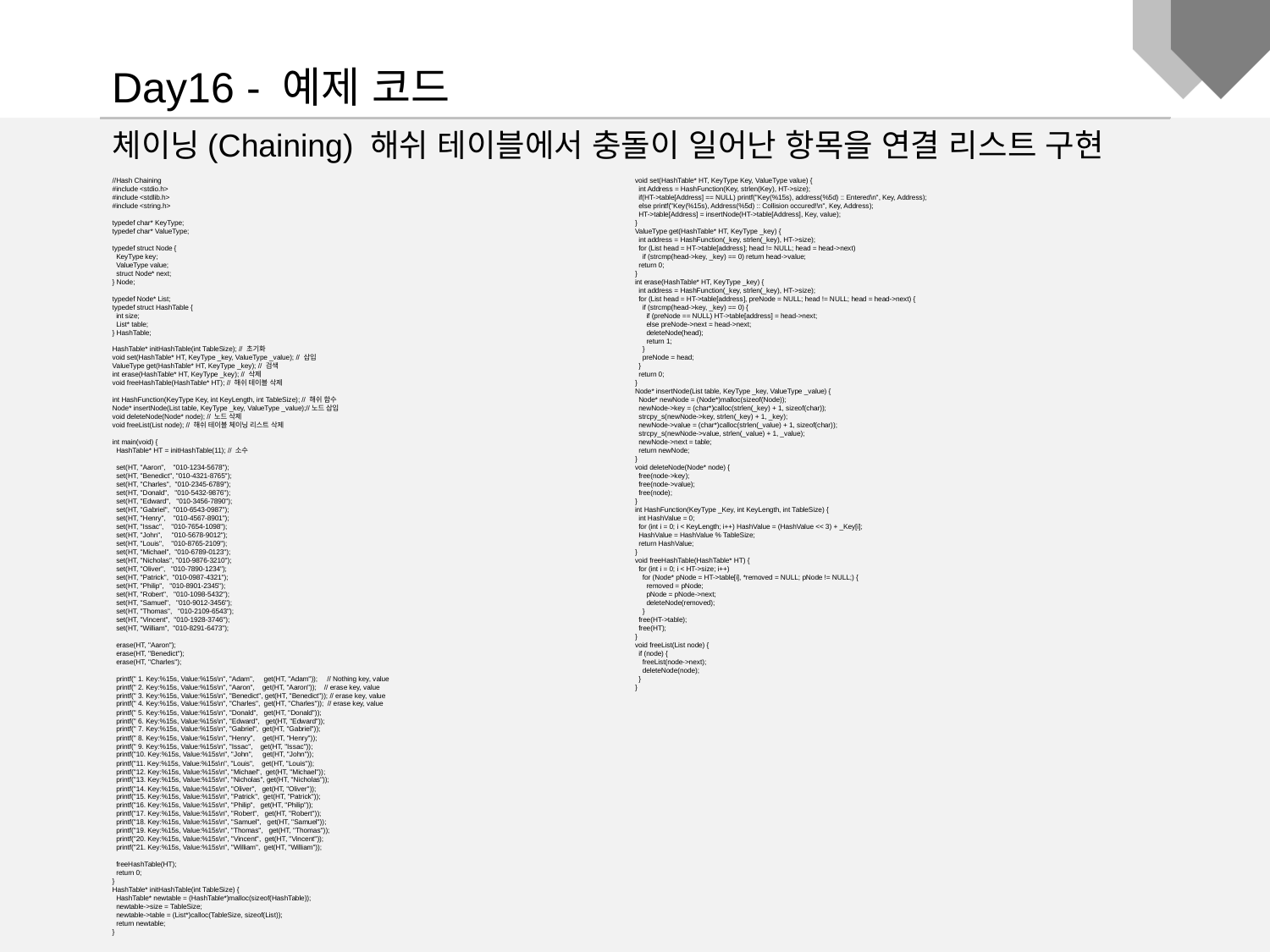

Day16 - 예제 코드
체이닝(Chaining) 해쉬 테이블에서 충돌이 일어난 항목을 연결 리스트 구현
//Hash Chaining
#include <stdio.h>
#include <stdlib.h>
#include <string.h>

typedef char* KeyType;
typedef char* ValueType;

typedef struct Node {
  KeyType key;
  ValueType value;
  struct Node* next;
} Node;

typedef Node* List;
typedef struct HashTable {
  int size;
  List* table;
} HashTable;

HashTable* initHashTable(int TableSize); // 초기화
void set(HashTable* HT, KeyType _key, ValueType _value); // 삽입
ValueType get(HashTable* HT, KeyType _key); // 검색
int erase(HashTable* HT, KeyType _key); // 삭제
void freeHashTable(HashTable* HT); // 해쉬 테이블 삭제

int HashFunction(KeyType Key, int KeyLength, int TableSize); // 해쉬 함수
Node* insertNode(List table, KeyType _key, ValueType _value);//노드 삽입
void deleteNode(Node* node); // 노드 삭제
void freeList(List node); // 해쉬 테이블 체이닝 리스트 삭제

int main(void) {
  HashTable* HT = initHashTable(11); // 소수

  set(HT, "Aaron",    "010-1234-5678");
  set(HT, "Benedict", "010-4321-8765");
  set(HT, "Charles",  "010-2345-6789");
  set(HT, "Donald",   "010-5432-9876");
  set(HT, "Edward",   "010-3456-7890");
  set(HT, "Gabriel",  "010-6543-0987");
  set(HT, "Henry",    "010-4567-8901");
  set(HT, "Issac",    "010-7654-1098");
  set(HT, "John",     "010-5678-9012");
  set(HT, "Louis",    "010-8765-2109");
  set(HT, "Michael",  "010-6789-0123");
  set(HT, "Nicholas", "010-9876-3210");
  set(HT, "Oliver",   "010-7890-1234");
  set(HT, "Patrick",  "010-0987-4321");
  set(HT, "Philip",   "010-8901-2345");
  set(HT, "Robert",   "010-1098-5432");
  set(HT, "Samuel",   "010-9012-3456");
  set(HT, "Thomas",   "010-2109-6543");
  set(HT, "Vincent",  "010-1928-3746");
  set(HT, "William",  "010-8291-6473");

  erase(HT, "Aaron");
  erase(HT, "Benedict");
  erase(HT, "Charles");

  printf(" 1. Key:%15s, Value:%15s\n", "Adam",     get(HT, "Adam"));     // Nothing key, value
  printf(" 2. Key:%15s, Value:%15s\n", "Aaron",    get(HT, "Aaron"));    // erase key, value
  printf(" 3. Key:%15s, Value:%15s\n", "Benedict", get(HT, "Benedict")); // erase key, value
  printf(" 4. Key:%15s, Value:%15s\n", "Charles",  get(HT, "Charles"));  // erase key, value
  printf(" 5. Key:%15s, Value:%15s\n", "Donald",   get(HT, "Donald"));
  printf(" 6. Key:%15s, Value:%15s\n", "Edward",   get(HT, "Edward"));
  printf(" 7. Key:%15s, Value:%15s\n", "Gabriel",  get(HT, "Gabriel"));
  printf(" 8. Key:%15s, Value:%15s\n", "Henry",    get(HT, "Henry"));
  printf(" 9. Key:%15s, Value:%15s\n", "Issac",    get(HT, "Issac"));
  printf("10. Key:%15s, Value:%15s\n", "John",     get(HT, "John"));
  printf("11. Key:%15s, Value:%15s\n", "Louis",    get(HT, "Louis"));
  printf("12. Key:%15s, Value:%15s\n", "Michael",  get(HT, "Michael"));
  printf("13. Key:%15s, Value:%15s\n", "Nicholas", get(HT, "Nicholas"));
  printf("14. Key:%15s, Value:%15s\n", "Oliver",   get(HT, "Oliver"));
  printf("15. Key:%15s, Value:%15s\n", "Patrick",  get(HT, "Patrick"));
  printf("16. Key:%15s, Value:%15s\n", "Philip",   get(HT, "Philip"));
  printf("17. Key:%15s, Value:%15s\n", "Robert",   get(HT, "Robert"));
  printf("18. Key:%15s, Value:%15s\n", "Samuel",   get(HT, "Samuel"));
  printf("19. Key:%15s, Value:%15s\n", "Thomas",   get(HT, "Thomas"));
  printf("20. Key:%15s, Value:%15s\n", "Vincent",  get(HT, "Vincent"));
  printf("21. Key:%15s, Value:%15s\n", "William",  get(HT, "William"));

  freeHashTable(HT);
  return 0;
}
HashTable* initHashTable(int TableSize) {
  HashTable* newtable = (HashTable*)malloc(sizeof(HashTable));
  newtable->size = TableSize;
  newtable->table = (List*)calloc(TableSize, sizeof(List));
  return newtable;
}
void set(HashTable* HT, KeyType Key, ValueType value) {
  int Address = HashFunction(Key, strlen(Key), HT->size);
  if(HT->table[Address] == NULL) printf("Key(%15s), address(%5d) :: Entered\n", Key, Address);
  else printf("Key(%15s), Address(%5d) :: Collision occured!\n", Key, Address);
  HT->table[Address] = insertNode(HT->table[Address], Key, value);
}
ValueType get(HashTable* HT, KeyType _key) {
  int address = HashFunction(_key, strlen(_key), HT->size);
  for (List head = HT->table[address]; head != NULL; head = head->next)
    if (strcmp(head->key, _key) == 0) return head->value;
  return 0;
}
int erase(HashTable* HT, KeyType _key) {
  int address = HashFunction(_key, strlen(_key), HT->size);
  for (List head = HT->table[address], preNode = NULL; head != NULL; head = head->next) {
    if (strcmp(head->key, _key) == 0) {
      if (preNode == NULL) HT->table[address] = head->next;
      else preNode->next = head->next;
      deleteNode(head);
      return 1;
    }
    preNode = head;
  }
  return 0;
}
Node* insertNode(List table, KeyType _key, ValueType _value) {
  Node* newNode = (Node*)malloc(sizeof(Node));
  newNode->key = (char*)calloc(strlen(_key) + 1, sizeof(char));
  strcpy_s(newNode->key, strlen(_key) + 1, _key);
  newNode->value = (char*)calloc(strlen(_value) + 1, sizeof(char));
  strcpy_s(newNode->value, strlen(_value) + 1, _value);
  newNode->next = table;
  return newNode;
}
void deleteNode(Node* node) {
  free(node->key);
  free(node->value);
  free(node);
}
int HashFunction(KeyType _Key, int KeyLength, int TableSize) {
  int HashValue = 0;
  for (int i = 0; i < KeyLength; i++) HashValue = (HashValue << 3) + _Key[i];
  HashValue = HashValue % TableSize;
  return HashValue;
}
void freeHashTable(HashTable* HT) {
  for (int i = 0; i < HT->size; i++)
    for (Node* pNode = HT->table[i], *removed = NULL; pNode != NULL;) {
      removed = pNode;
      pNode = pNode->next;
      deleteNode(removed);
    }
  free(HT->table);
  free(HT);
}
void freeList(List node) {
  if (node) {
    freeList(node->next);
    deleteNode(node);
  }
}